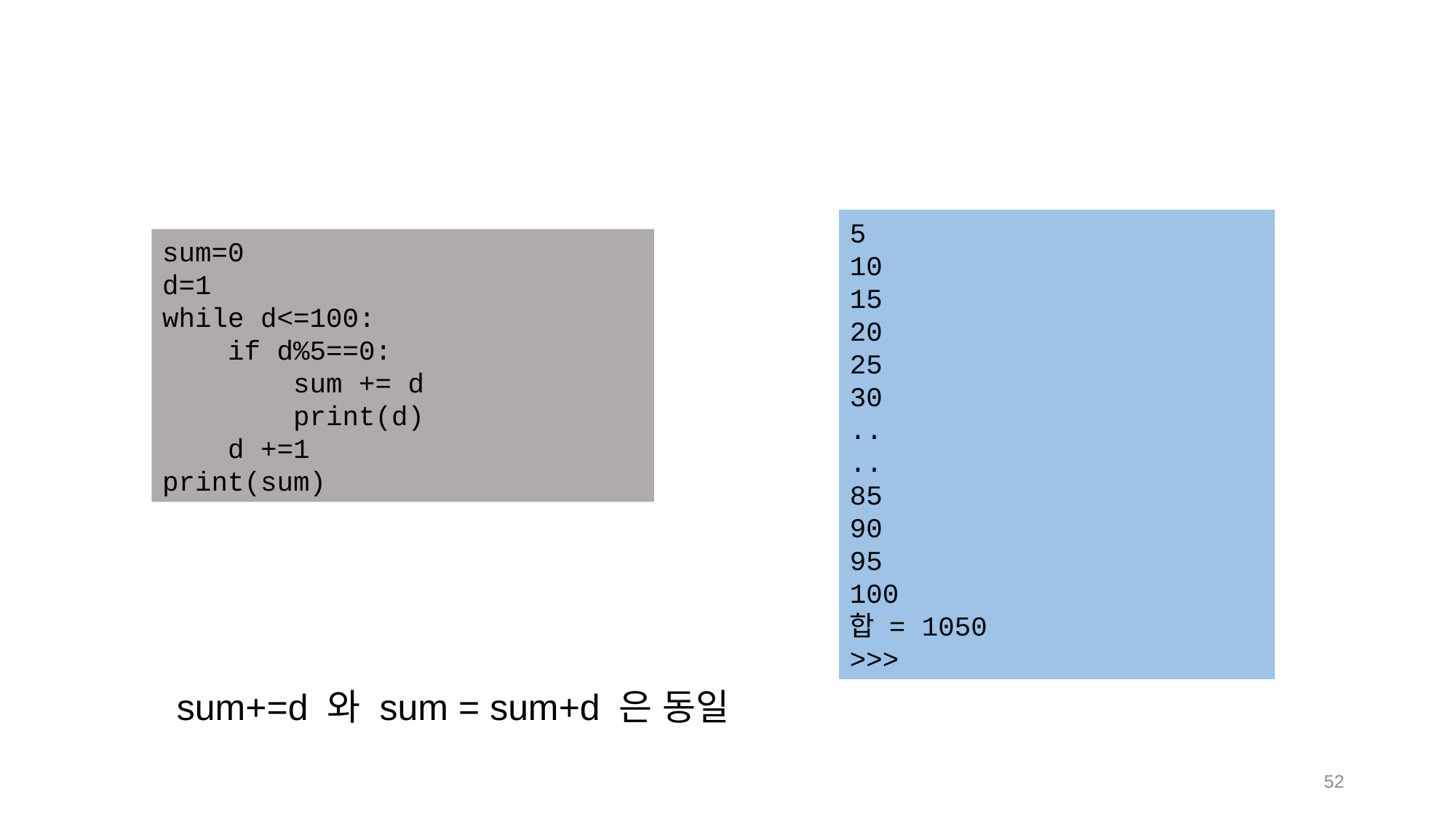

5
10
15
20
25
30
..
..
85
90
95
100
합 = 1050
>>>
sum=0
d=1
while d<=100:
    if d%5==0:
        sum += d
        print(d)
    d +=1
print(sum)
sum+=d 와 sum = sum+d 은 동일
52